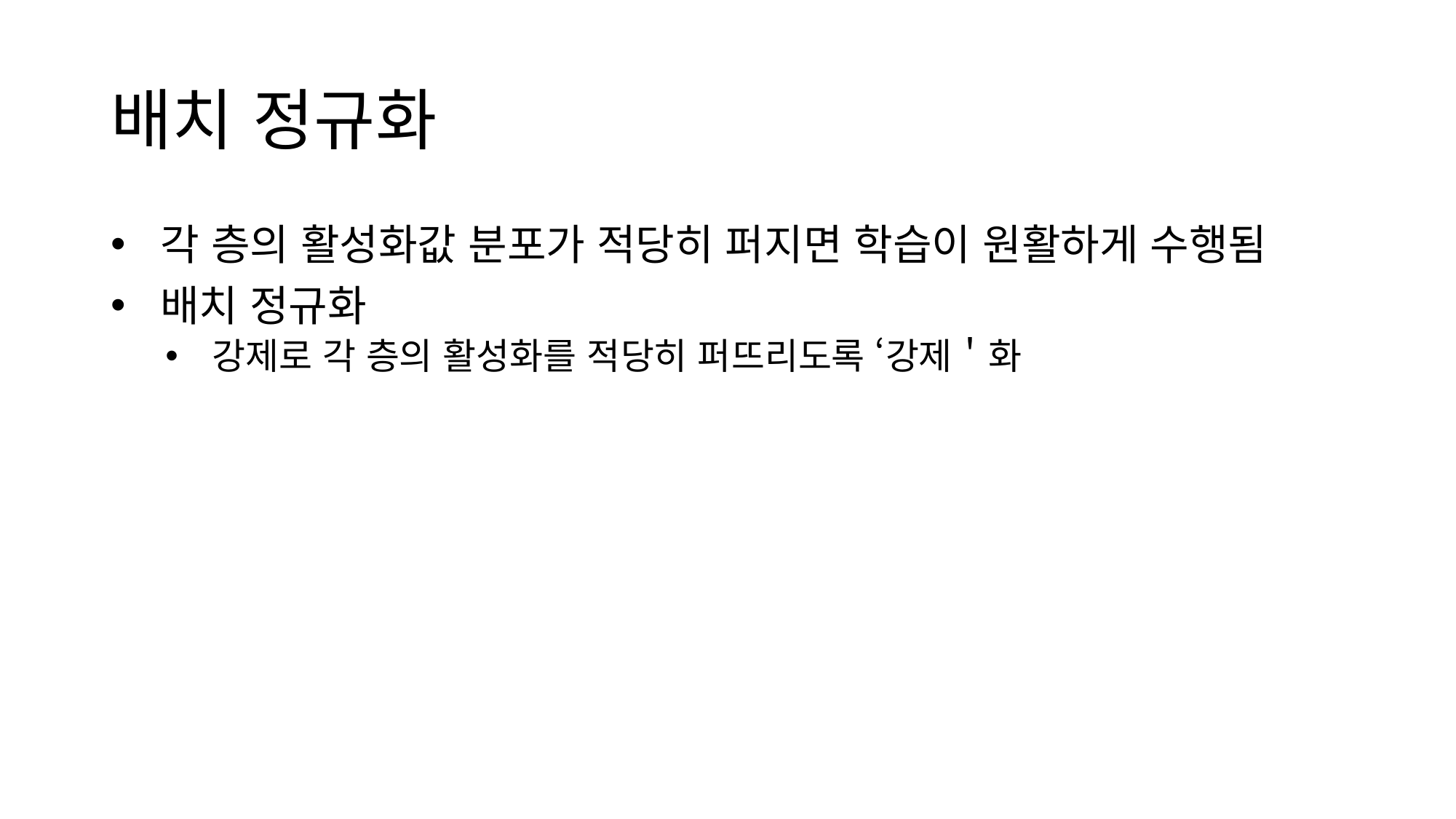

# 배치 정규화
 각 층의 활성화값 분포가 적당히 퍼지면 학습이 원활하게 수행됨
 배치 정규화
 강제로 각 층의 활성화를 적당히 퍼뜨리도록 ‘강제＇화